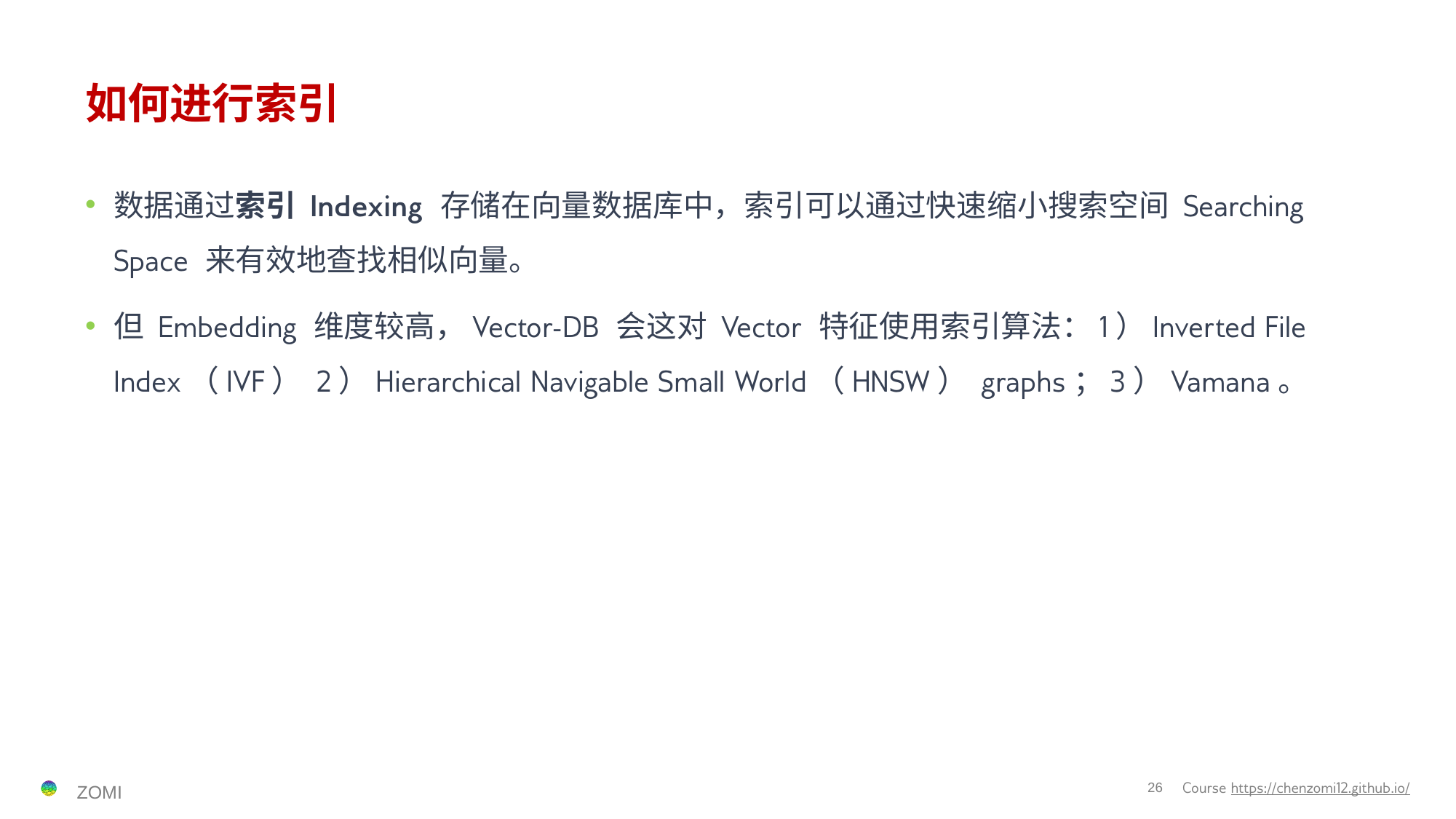

# 如何进行索引
数据通过索引 Indexing 存储在向量数据库中，索引可以通过快速缩小搜索空间 Searching Space 来有效地查找相似向量。
但 Embedding 维度较高，Vector-DB 会这对 Vector 特征使用索引算法：1）Inverted File Index（IVF） 2）Hierarchical Navigable Small World（HNSW） graphs；3）Vamana。